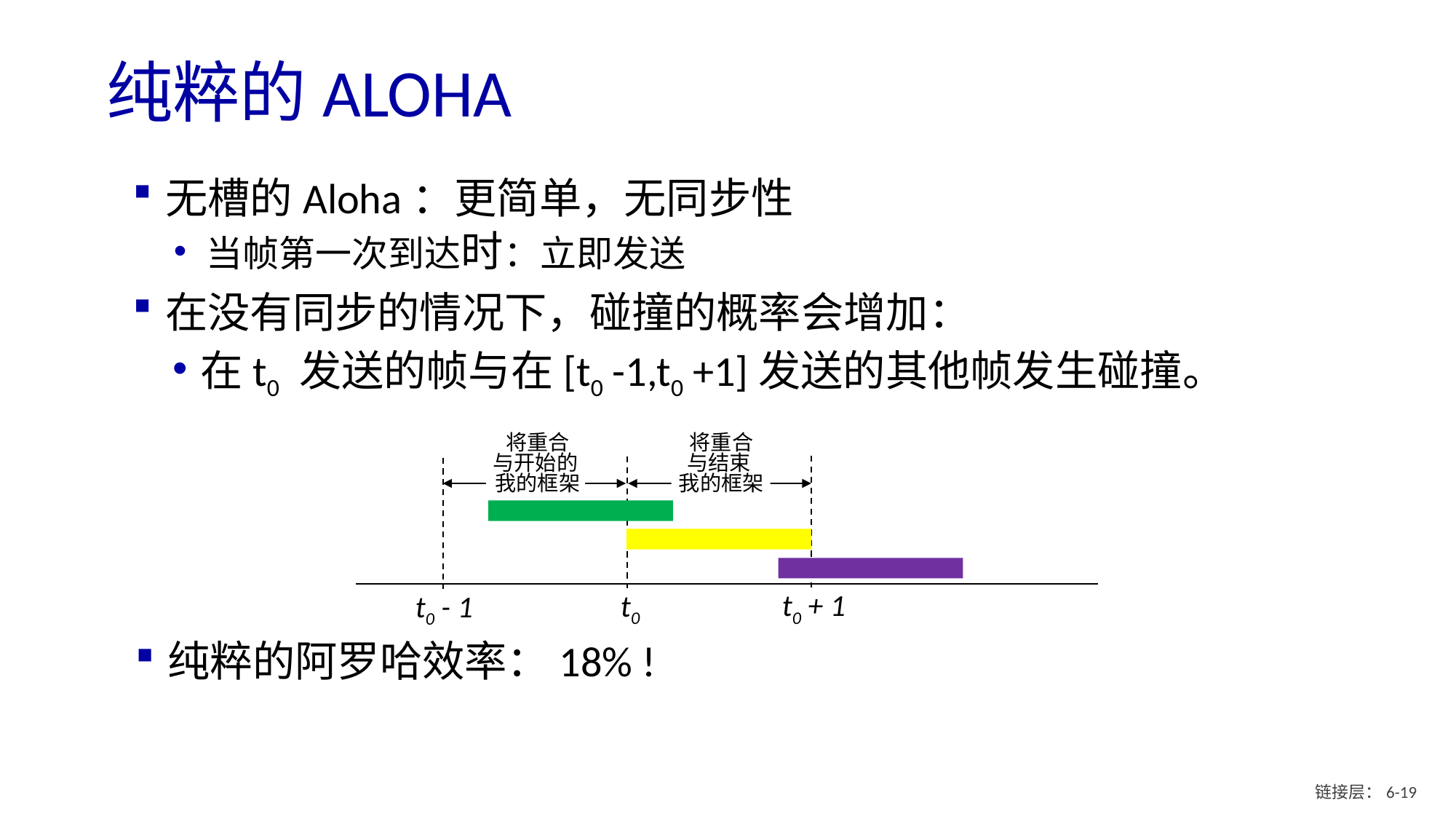

# 纯粹的ALOHA
无槽的Aloha：更简单，无同步性
当帧第一次到达时：立即发送
在没有同步的情况下，碰撞的概率会增加：
在t0 发送的帧与在[t0 -1,t0 +1]发送的其他帧发生碰撞。
将重合
与开始的
我的框架
将重合
与结束
我的框架

t0 + 1
t0
t0 - 1
纯粹的阿罗哈效率：18% !
链接层：6-19